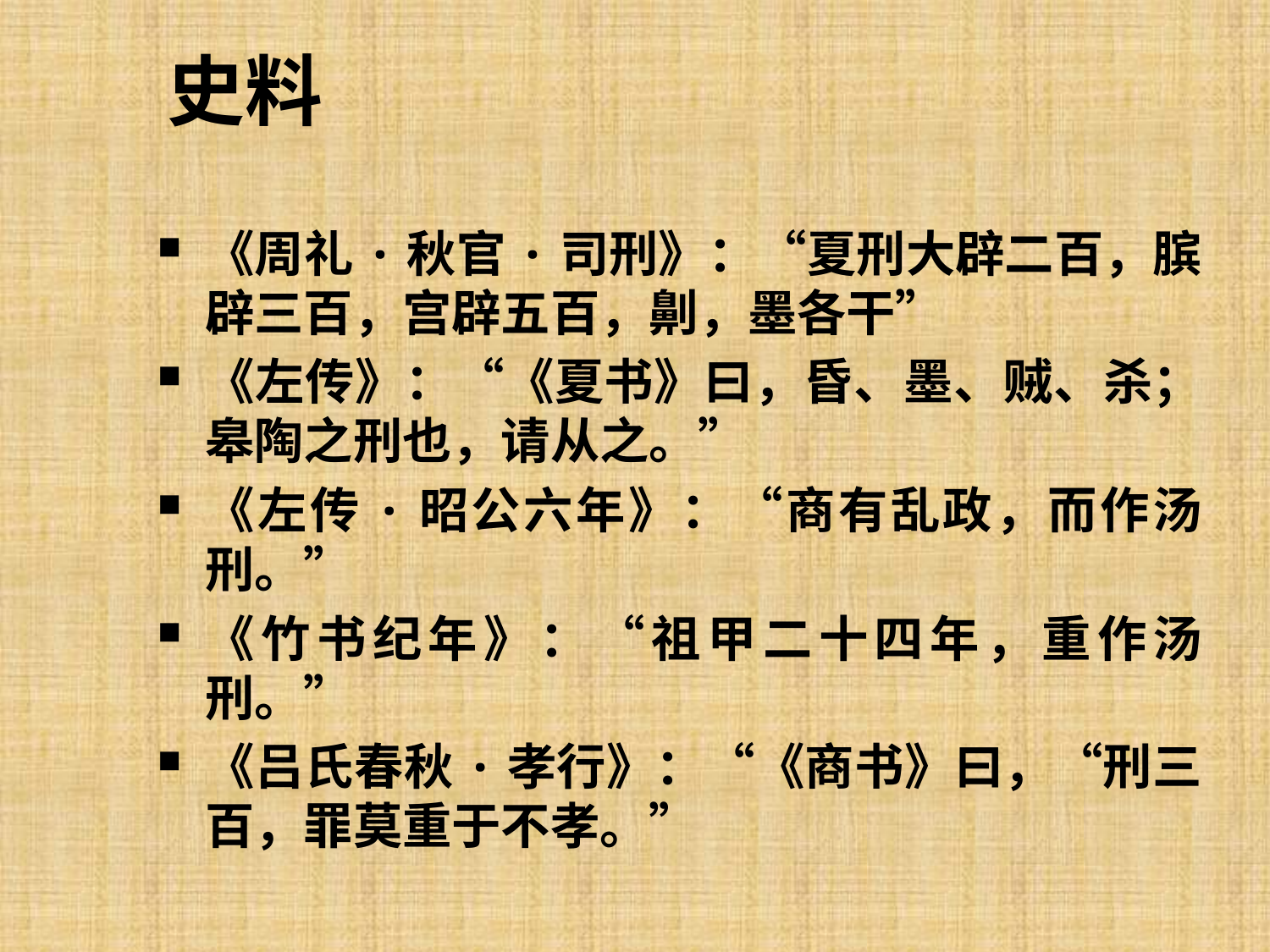

史料
《周礼·秋官·司刑》：“夏刑大辟二百，膑辟三百，宫辟五百，劓，墨各干”
《左传》：“《夏书》曰，昏、墨、贼、杀；皋陶之刑也，请从之。”
《左传·昭公六年》：“商有乱政，而作汤刑。”
《竹书纪年》：“祖甲二十四年，重作汤刑。”
《吕氏春秋·孝行》：“《商书》曰，“刑三百，罪莫重于不孝。”